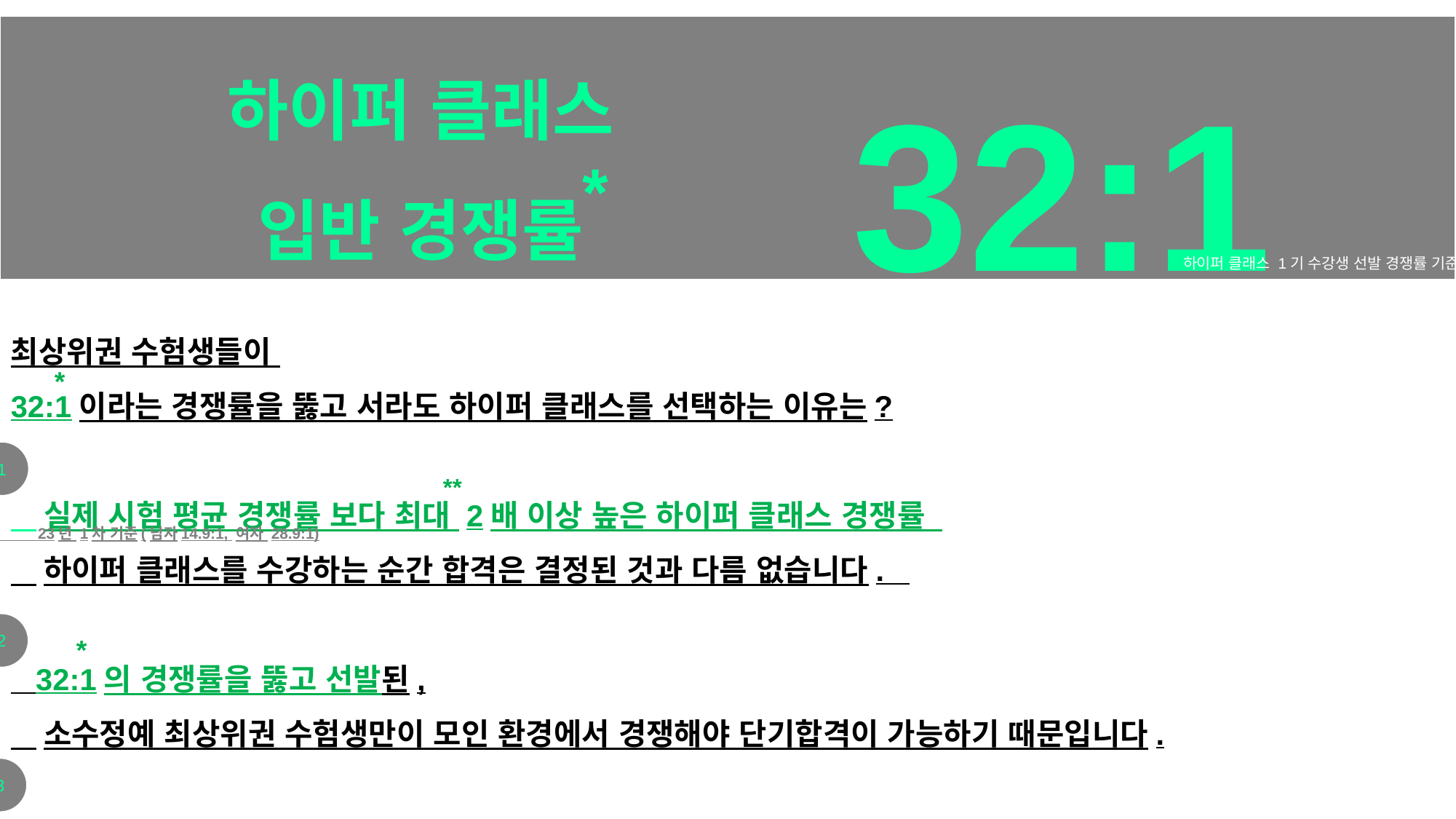

32:1

하이퍼 클래스
입반 경쟁률
Section2
*
하이퍼 클래스 1기 수강생 선발 경쟁률 기준
최상위권 수험생들이
32:1이라는 경쟁률을 뚫고 서라도 하이퍼 클래스를 선택하는 이유는?

   실제 시험 평균 경쟁률 보다 최대 2배 이상 높은 하이퍼 클래스 경쟁률
   하이퍼 클래스를 수강하는 순간 합격은 결정된 것과 다름 없습니다.

   32:1의 경쟁률을 뚫고 선발된,
   소수정예 최상위권 수험생만이 모인 환경에서 경쟁해야 단기합격이 가능하기 때문입니다.

  Only! 하이퍼 클래스 수강생 에게만 제공하는 놀라운 학습/관리 시스템
  경찰 시험 시작과 끝을 관통하는 시스템을 미래인재가 자신 있게 제시합니다.

*
1
**

         23년 1차 기준(남자14.9:1, 여자 28.9:1)
*
2
3